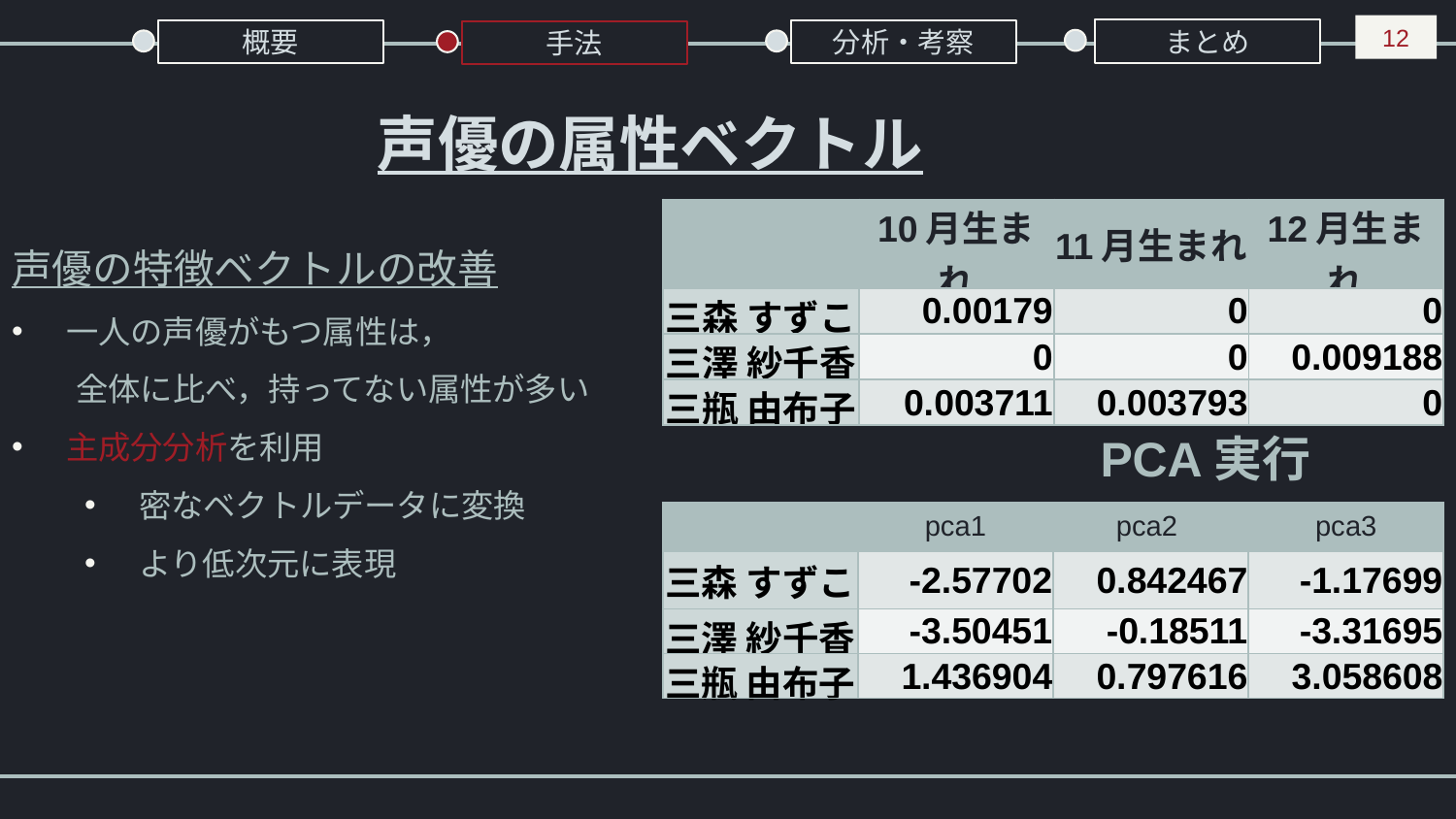

12
まとめ
分析・考察
概要
手法

# 声優の属性ベクトル
|  | 10月生まれ | 11月生まれ | 12月生まれ |
| --- | --- | --- | --- |
| 三森 すずこ | 0.00179 | 0 | 0 |
| 三澤 紗千香 | 0 | 0 | 0.009188 |
| 三瓶 由布子 | 0.003711 | 0.003793 | 0 |
声優の特徴ベクトルの改善
一人の声優がもつ属性は，
　　全体に比べ，持ってない属性が多い
主成分分析を利用
密なベクトルデータに変換
より低次元に表現

PCA実行
|  | pca1 | pca2 | pca3 |
| --- | --- | --- | --- |
| 三森 すずこ | -2.57702 | 0.842467 | -1.17699 |
| 三澤 紗千香 | -3.50451 | -0.18511 | -3.31695 |
| 三瓶 由布子 | 1.436904 | 0.797616 | 3.058608 |